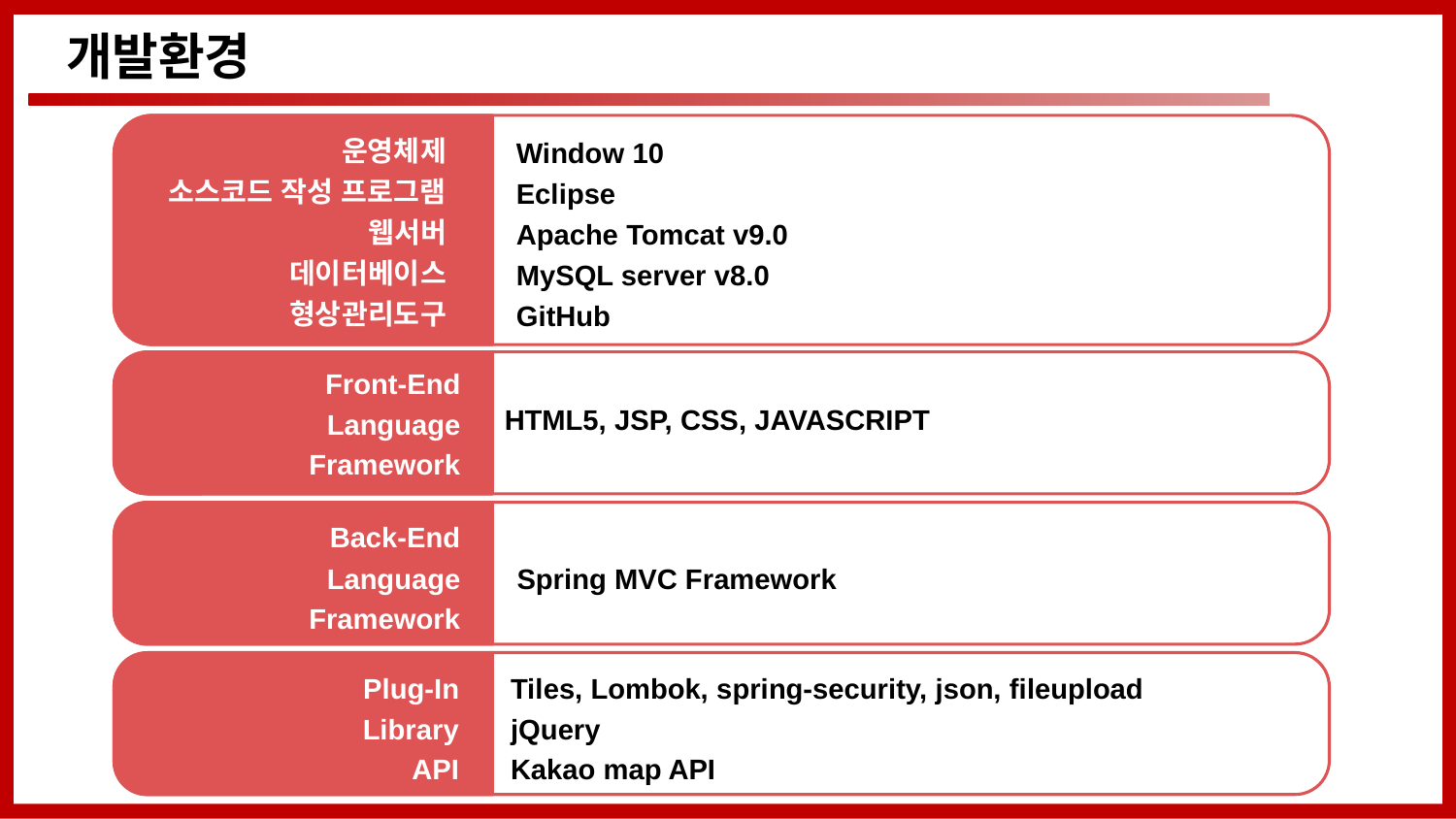

# 개발환경

운영체제
소스코드 작성 프로그램
웹서버
데이터베이스
형상관리도구
Window 10
Eclipse
Apache Tomcat v9.0
MySQL server v8.0
GitHub

Front-End
Language
Framework

HTML5, JSP, CSS, JAVASCRIPT

Back-End
Language
Framework

Spring MVC Framework

Plug-In
Library
API
Tiles, Lombok, spring-security, json, fileupload
jQuery
Kakao map API